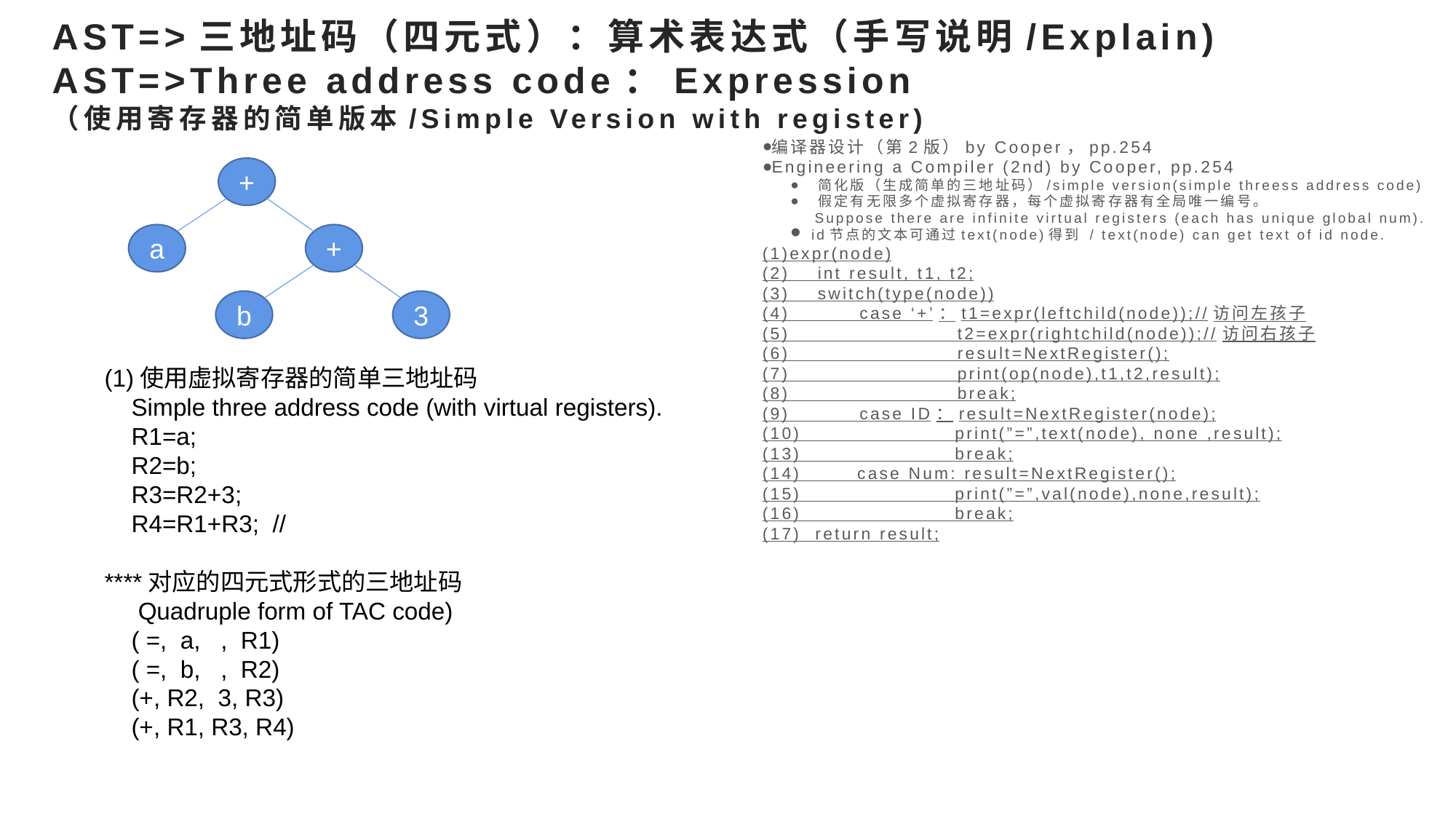

# AST=>三地址码（四元式）：算术表达式（手写说明/Explain) AST=>Three address code：Expression （使用寄存器的简单版本/Simple Version with register)
编译器设计（第2版）by Cooper，pp.254
Engineering a Compiler (2nd) by Cooper, pp.254
简化版（生成简单的三地址码）/simple version(simple threess address code)
假定有无限多个虚拟寄存器，每个虚拟寄存器有全局唯一编号。
    Suppose there are infinite virtual registers (each has unique global num).
id节点的文本可通过text(node)得到 / text(node) can get text of id node.
(1)expr(node)
(2)    int result, t1, t2;
(3)    switch(type(node))
(4)          case ‘+’：t1=expr(leftchild(node));//访问左孩子
(5)                        t2=expr(rightchild(node));//访问右孩子
(6)                        result=NextRegister();
(7)                        print(op(node),t1,t2,result);
(8)                        break;
(9)          case ID：result=NextRegister(node);
(10)                      print(”=”,text(node), none ,result);
(13)                      break;
(14)        case Num: result=NextRegister();
(15)                      print(”=”,val(node),none,result);
(16)                      break;
(17)  return result;

+
a
+
b
3
(1)使用虚拟寄存器的简单三地址码
    Simple three address code (with virtual registers).
    R1=a;
    R2=b;
    R3=R2+3;
    R4=R1+R3;  //

****对应的四元式形式的三地址码
     Quadruple form of TAC code)
    ( =,  a,   ,  R1)
    ( =,  b,   ,  R2)
    (+, R2,  3, R3)
    (+, R1, R3, R4)
34